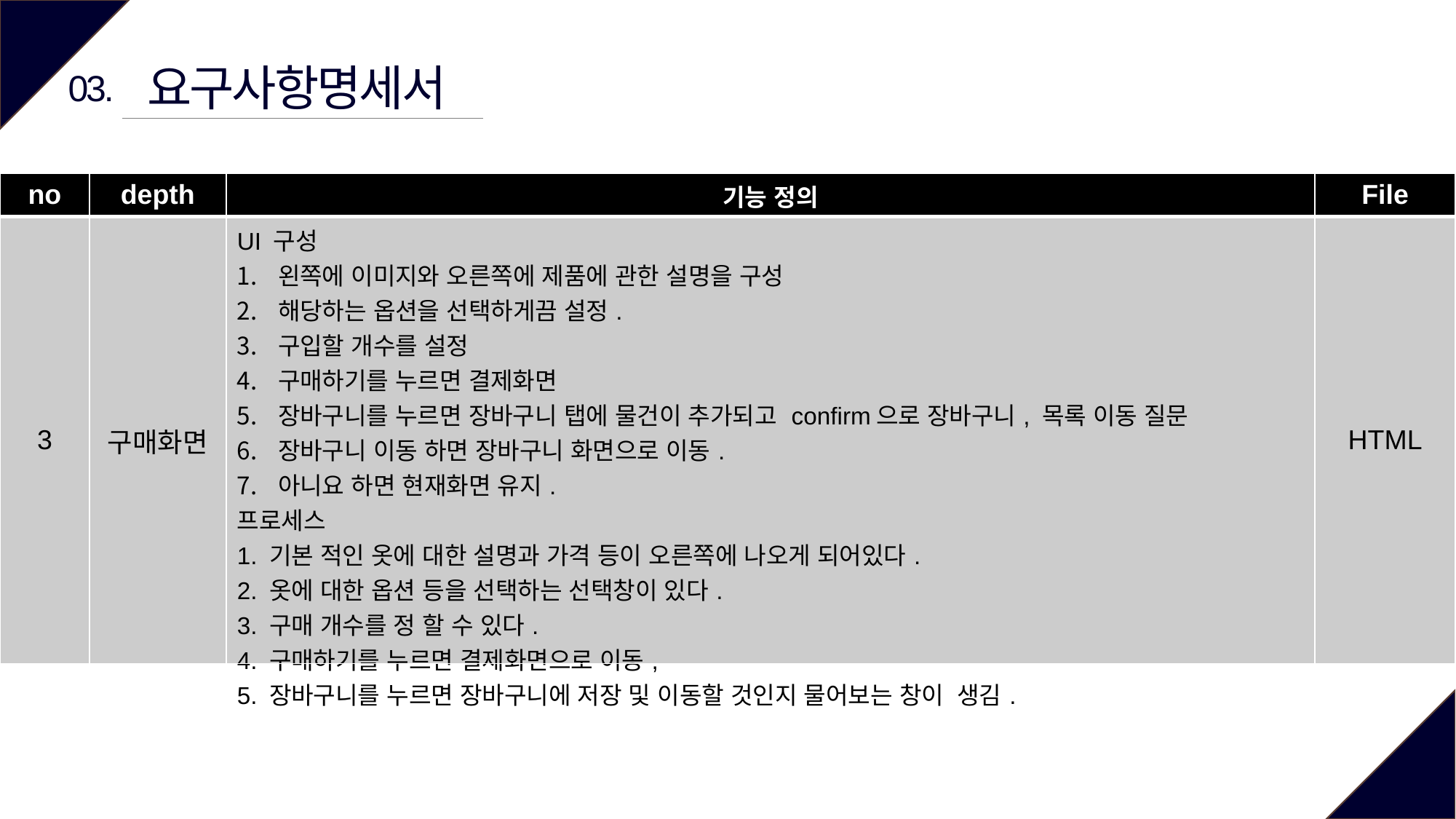

요구사항명세서
03.
| no | depth | 기능 정의 | File |
| --- | --- | --- | --- |
| 3 | 구매화면 | UI 구성 왼쪽에 이미지와 오른쪽에 제품에 관한 설명을 구성 해당하는 옵션을 선택하게끔 설정. 구입할 개수를 설정 구매하기를 누르면 결제화면 장바구니를 누르면 장바구니 탭에 물건이 추가되고 confirm으로 장바구니, 목록 이동 질문 장바구니 이동 하면 장바구니 화면으로 이동. 아니요 하면 현재화면 유지. 프로세스 1. 기본 적인 옷에 대한 설명과 가격 등이 오른쪽에 나오게 되어있다. 2. 옷에 대한 옵션 등을 선택하는 선택창이 있다. 3. 구매 개수를 정 할 수 있다. 4. 구매하기를 누르면 결제화면으로 이동, 5. 장바구니를 누르면 장바구니에 저장 및 이동할 것인지 물어보는 창이 생김. | HTML |